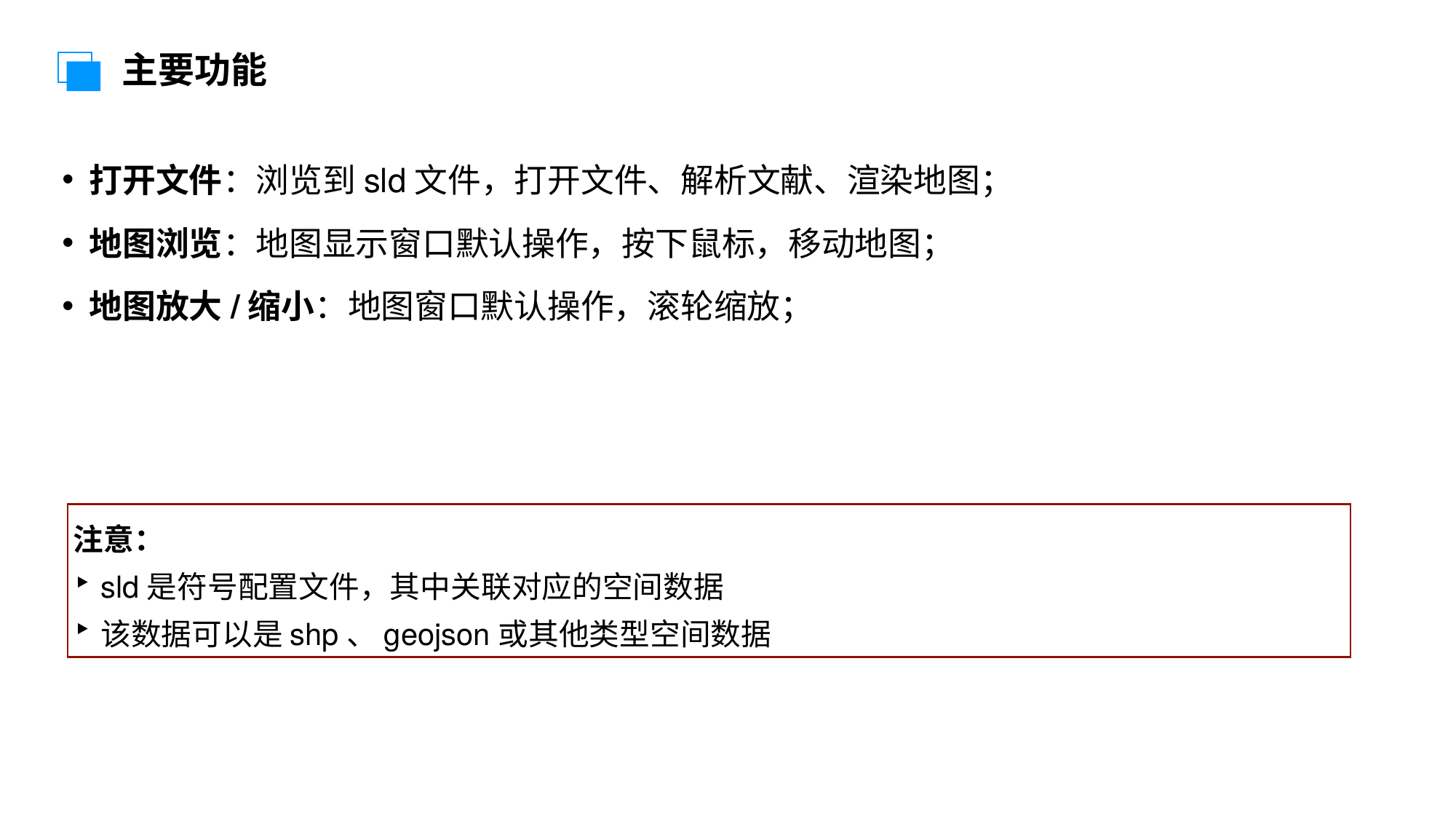

主要功能
打开文件：浏览到sld文件，打开文件、解析文献、渲染地图；
地图浏览：地图显示窗口默认操作，按下鼠标，移动地图；
地图放大/缩小：地图窗口默认操作，滚轮缩放；
注意：
sld是符号配置文件，其中关联对应的空间数据
该数据可以是shp、geojson或其他类型空间数据